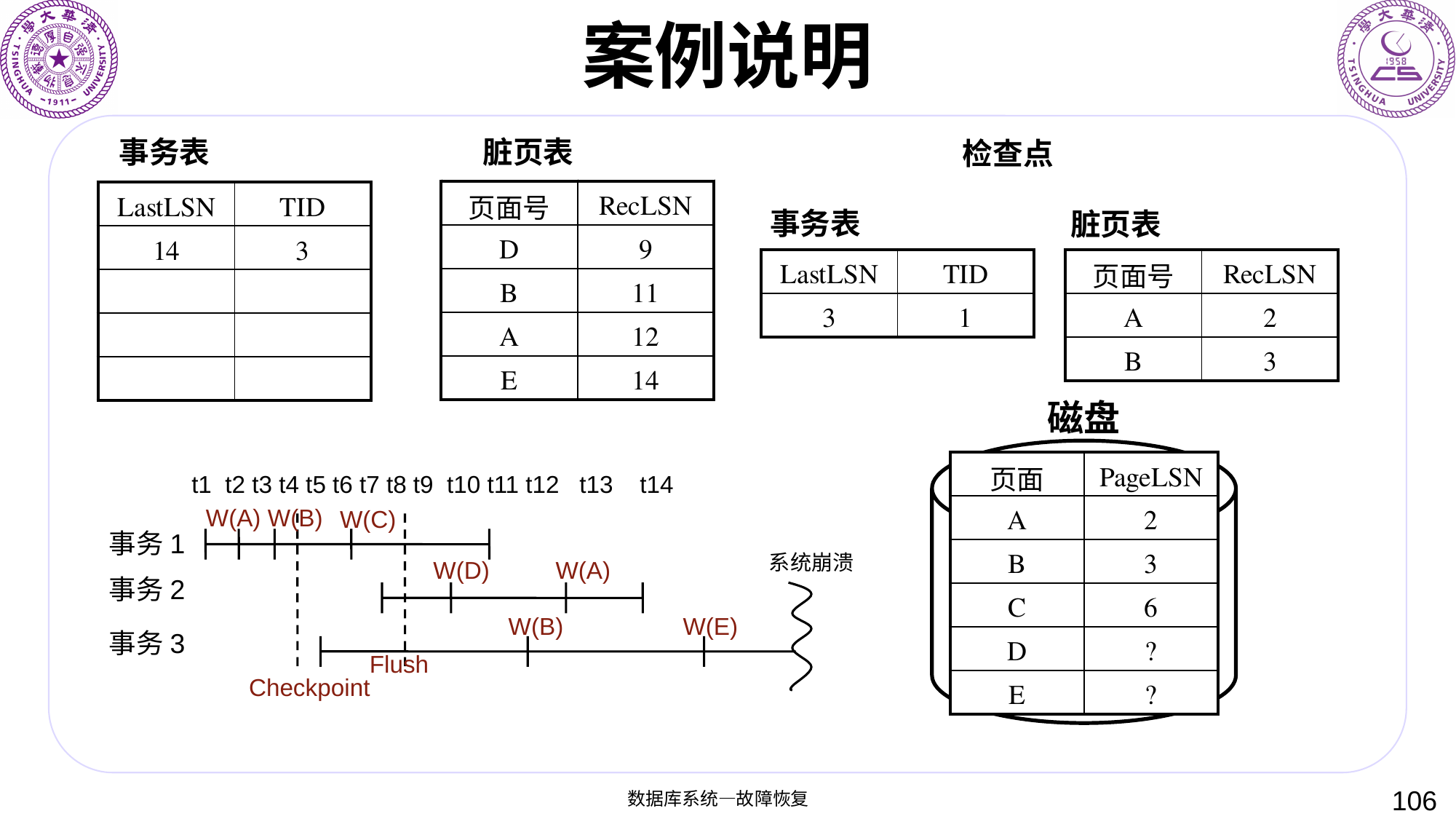

# 案例说明

事务表
脏页表
检查点
| 页面号 | recLSN |
| --- | --- |
|  |  |
|  |  |
|  |  |
|  |  |
| 页面号 | recLSN |
| --- | --- |
| A | 2 |
| B | 3 |
|  |  |
|  |  |
| 页面号 | recLSN |
| --- | --- |
| A | 2 |
| B | 3 |
| C | 6 |
|  |  |
| 页面号 | recLSN |
| --- | --- |
|  |  |
|  |  |
|  |  |
|  |  |
| 页面号 | recLSN |
| --- | --- |
| D | 9 |
|  |  |
|  |  |
|  |  |
| 页面号 | recLSN |
| --- | --- |
| D | 9 |
| B | 11 |
|  |  |
|  |  |
| 页面号 | recLSN |
| --- | --- |
| D | 9 |
| B | 11 |
| A | 12 |
|  |  |
| 页面号 | RecLSN |
| --- | --- |
| D | 9 |
| B | 11 |
| A | 12 |
| E | 14 |
| lastLSN | TID |
| --- | --- |
| 1 | 1 |
|  |  |
|  |  |
|  |  |
| lastLSN | TID |
| --- | --- |
| 2 | 1 |
|  |  |
|  |  |
|  |  |
| lastLSN | TID |
| --- | --- |
| 3 | 1 |
|  |  |
|  |  |
|  |  |
| lastLSN | TID |
| --- | --- |
| 3 | 1 |
| 5 | 3 |
|  |  |
|  |  |
| LastLSN | TID |
| --- | --- |
| 14 | 3 |
|  |  |
|  |  |
|  |  |
事务表
脏页表
| LastLSN | TID |
| --- | --- |
| 3 | 1 |
| 页面号 | RecLSN |
| --- | --- |
| A | 2 |
| B | 3 |
磁盘

| 页面 | PageLSN |
| --- | --- |
| A | 2 |
| B | 3 |
| C | 6 |
| D | ? |
| E | ? |
t1  t2 t3 t4 t5 t6 t7 t8 t9  t10 t11 t12   t13    t14
W(A) W(B)
W(C)

事务1

系统崩溃
W(D)
W(A)
事务2

W(B)
W(E)
事务3

Flush

Checkpoint
106
数据库系统—故障恢复